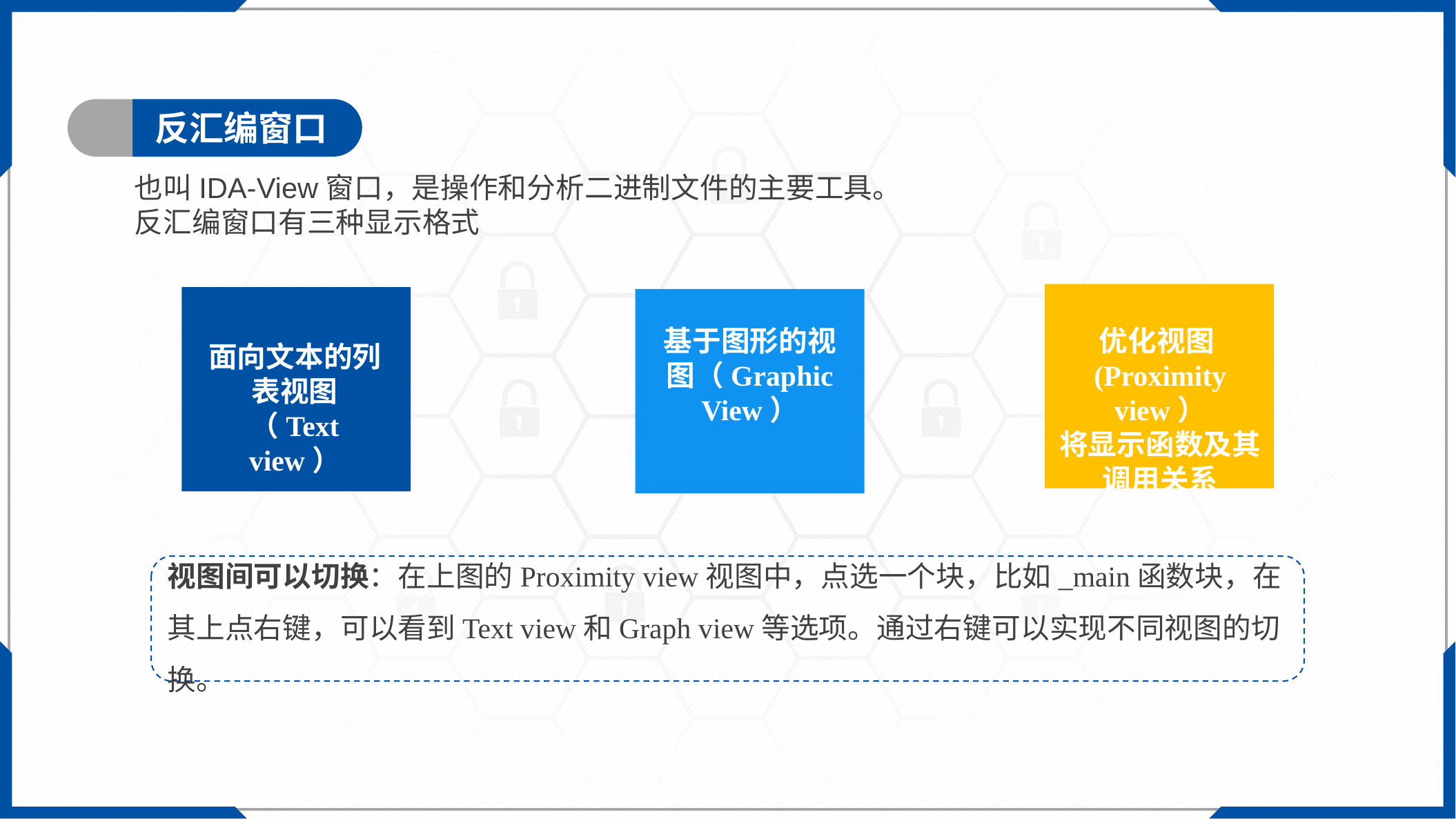

反汇编窗口
也叫IDA-View窗口，是操作和分析二进制文件的主要工具。
反汇编窗口有三种显示格式

优化视图(Proximity view）
将显示函数及其调用关系

面向文本的列表视图（Text view）

基于图形的视图（Graphic View）
视图间可以切换：在上图的Proximity view视图中，点选一个块，比如_main函数块，在其上点右键，可以看到Text view和Graph view等选项。通过右键可以实现不同视图的切换。